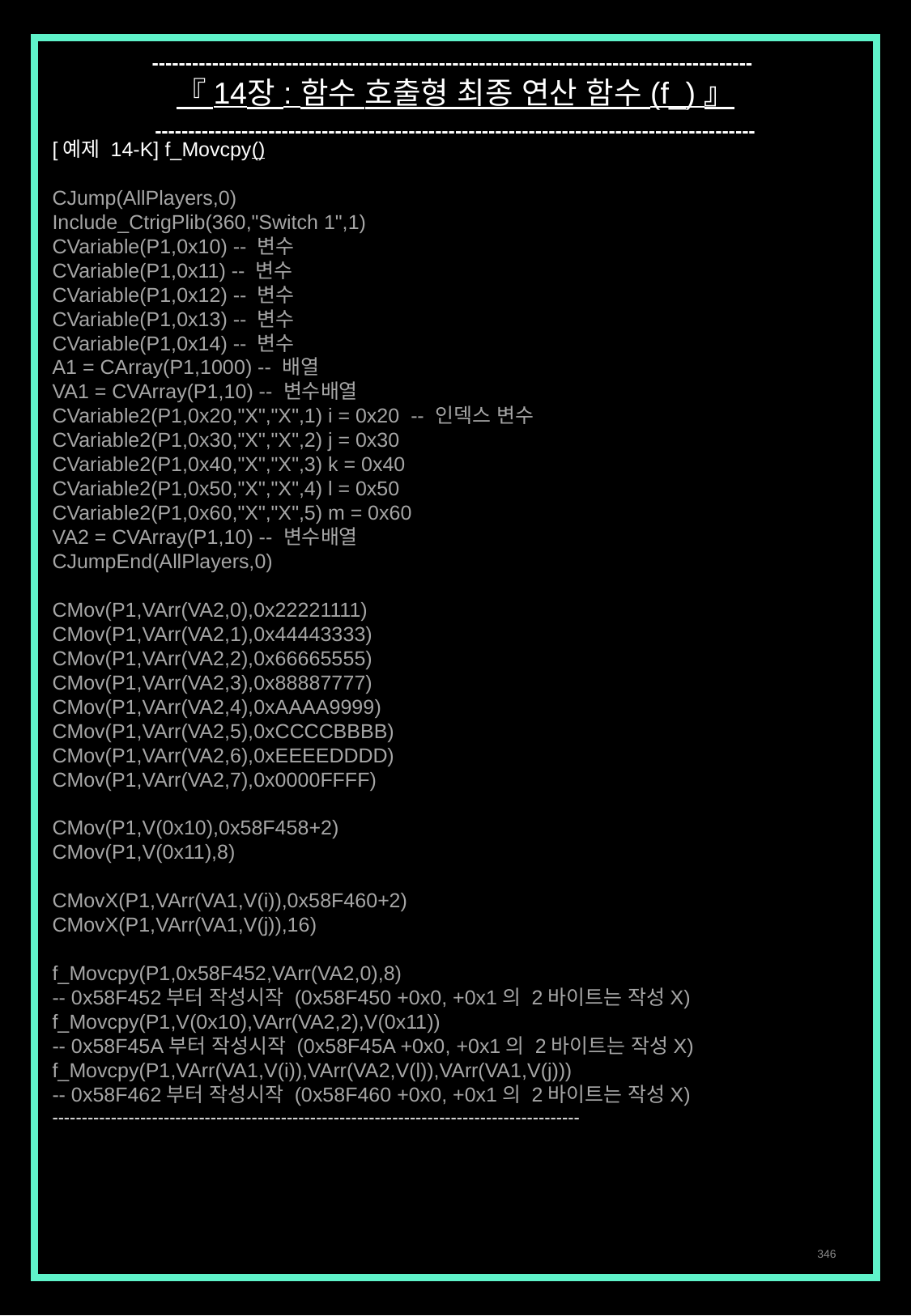

------------------------------------------------------------------------------------------
『 14장 : 함수 호출형 최종 연산 함수 (f_) 』
------------------------------------------------------------------------------------------
[예제 14-K] f_Movcpy()

CJump(AllPlayers,0)
Include_CtrigPlib(360,"Switch 1",1)
CVariable(P1,0x10) -- 변수
CVariable(P1,0x11) -- 변수
CVariable(P1,0x12) -- 변수
CVariable(P1,0x13) -- 변수
CVariable(P1,0x14) -- 변수
A1 = CArray(P1,1000) -- 배열
VA1 = CVArray(P1,10) -- 변수배열
CVariable2(P1,0x20,"X","X",1) i = 0x20  -- 인덱스 변수
CVariable2(P1,0x30,"X","X",2) j = 0x30
CVariable2(P1,0x40,"X","X",3) k = 0x40
CVariable2(P1,0x50,"X","X",4) l = 0x50
CVariable2(P1,0x60,"X","X",5) m = 0x60
VA2 = CVArray(P1,10) -- 변수배열
CJumpEnd(AllPlayers,0)

CMov(P1,VArr(VA2,0),0x22221111)
CMov(P1,VArr(VA2,1),0x44443333)
CMov(P1,VArr(VA2,2),0x66665555)
CMov(P1,VArr(VA2,3),0x88887777)
CMov(P1,VArr(VA2,4),0xAAAA9999)
CMov(P1,VArr(VA2,5),0xCCCCBBBB)
CMov(P1,VArr(VA2,6),0xEEEEDDDD)
CMov(P1,VArr(VA2,7),0x0000FFFF)

CMov(P1,V(0x10),0x58F458+2)
CMov(P1,V(0x11),8)

CMovX(P1,VArr(VA1,V(i)),0x58F460+2)
CMovX(P1,VArr(VA1,V(j)),16)

f_Movcpy(P1,0x58F452,VArr(VA2,0),8)
-- 0x58F452부터 작성시작 (0x58F450 +0x0, +0x1의 2바이트는 작성X)
f_Movcpy(P1,V(0x10),VArr(VA2,2),V(0x11))
-- 0x58F45A부터 작성시작 (0x58F45A +0x0, +0x1의 2바이트는 작성X)
f_Movcpy(P1,VArr(VA1,V(i)),VArr(VA2,V(l)),VArr(VA1,V(j)))
-- 0x58F462부터 작성시작 (0x58F460 +0x0, +0x1의 2바이트는 작성X)
------------------------------------------------------------------------------------------
346